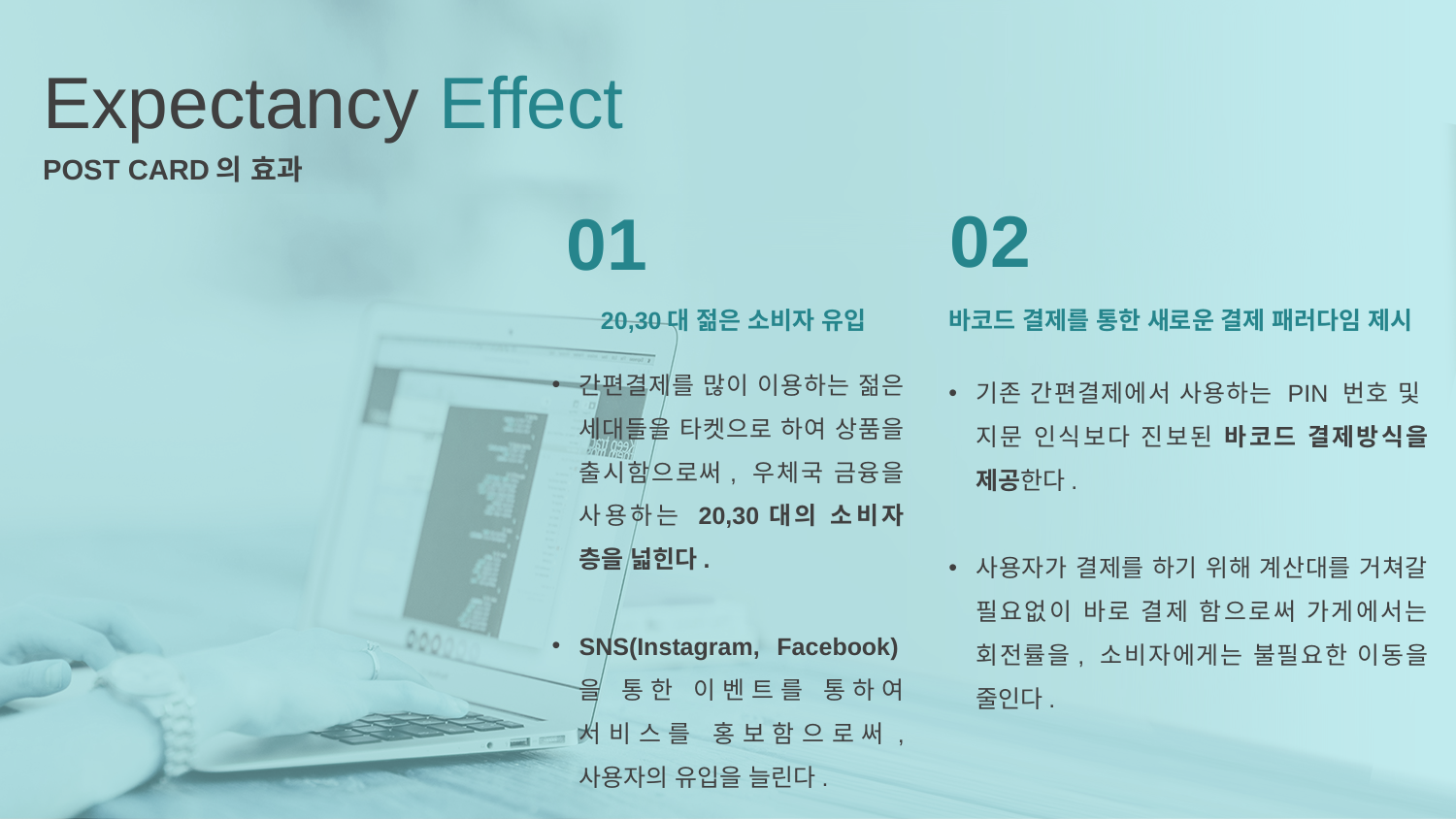

Expectancy Effect
POST CARD의 효과
02
01
바코드 결제를 통한 새로운 결제 패러다임 제시
기존 간편결제에서 사용하는 PIN 번호 및  지문 인식보다 진보된 바코드 결제방식을 제공한다.

사용자가 결제를 하기 위해 계산대를 거쳐갈 필요없이 바로 결제 함으로써 가게에서는 회전률을, 소비자에게는 불필요한 이동을 줄인다.
20,30대 젊은 소비자 유입
간편결제를 많이 이용하는 젊은 세대들을 타켓으로 하여 상품을 출시함으로써, 우체국 금융을 사용하는 20,30대의 소비자 층을 넓힌다.

SNS(Instagram, Facebook)을 통한 이벤트를 통하여 서비스를 홍보함으로써, 사용자의 유입을 늘린다.